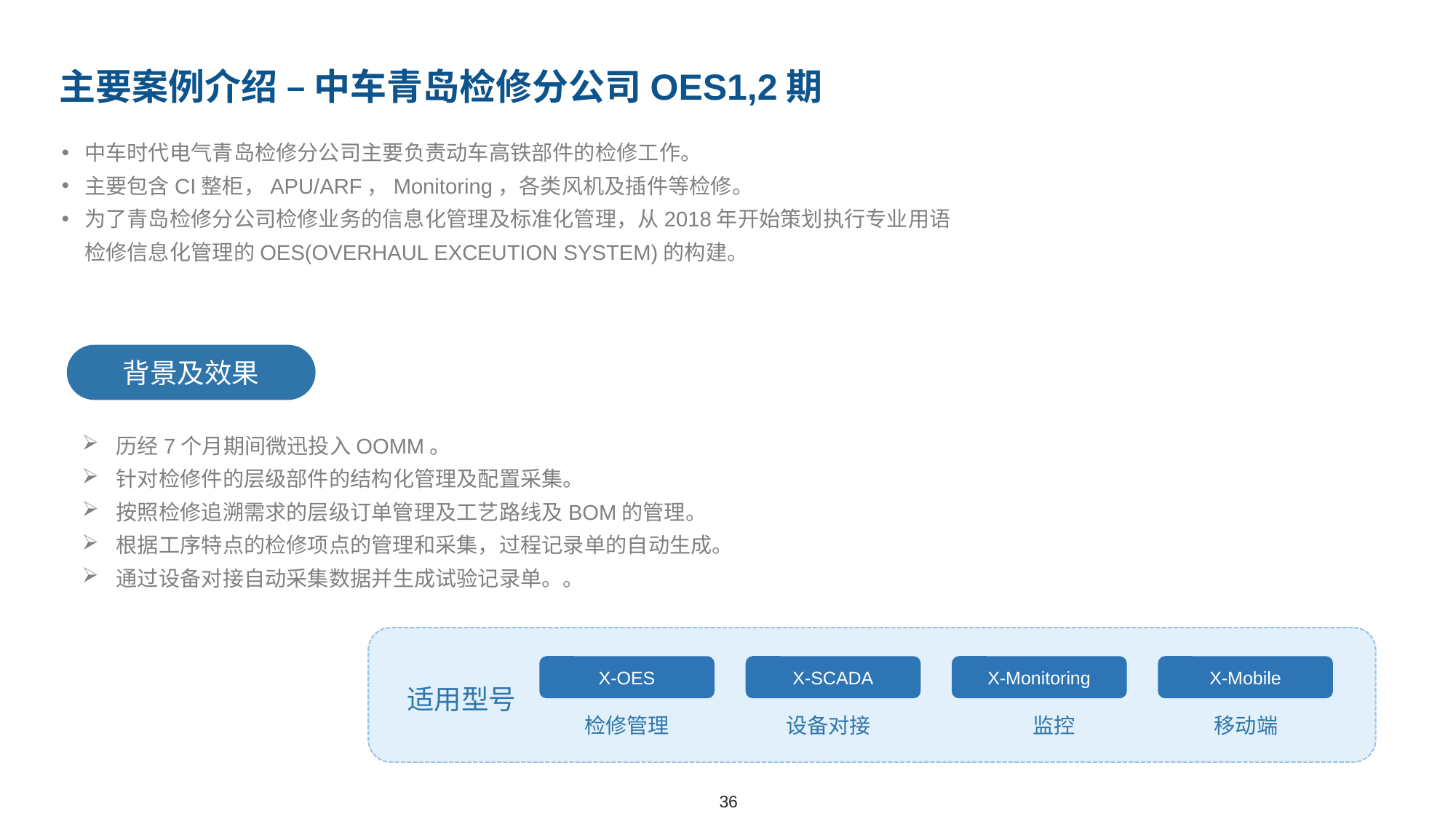

主要案例介绍 – 中车青岛检修分公司OES1,2期
中车时代电气青岛检修分公司主要负责动车高铁部件的检修工作。
主要包含CI整柜，APU/ARF，Monitoring，各类风机及插件等检修。
为了青岛检修分公司检修业务的信息化管理及标准化管理，从2018年开始策划执行专业用语检修信息化管理的OES(OVERHAUL EXCEUTION SYSTEM)的构建。
背景及效果
历经7个月期间微迅投入OOMM。
针对检修件的层级部件的结构化管理及配置采集。
按照检修追溯需求的层级订单管理及工艺路线及BOM的管理。
根据工序特点的检修项点的管理和采集，过程记录单的自动生成。
通过设备对接自动采集数据并生成试验记录单。。

X-OES

X-SCADA

X-Monitoring

X-Mobile
适用型号
检修管理
设备对接
监控
移动端